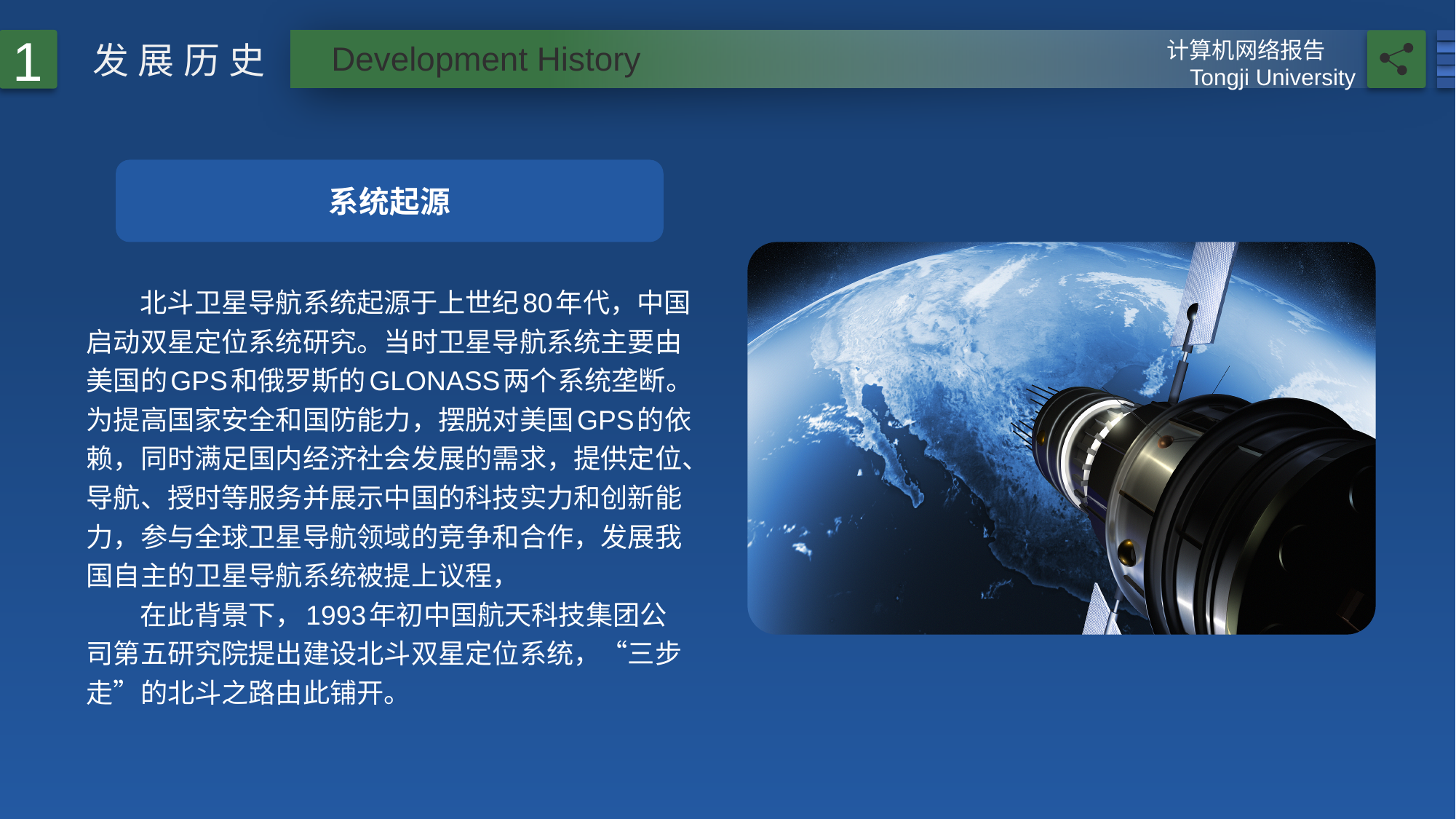

1

计算机网络报告
Tongji University

发展历史
Development History

系统起源

北斗卫星导航系统起源于上世纪80年代，中国启动双星定位系统研究。当时卫星导航系统主要由美国的GPS和俄罗斯的GLONASS两个系统垄断。为提高国家安全和国防能力，摆脱对美国GPS的依赖，同时满足国内经济社会发展的需求，提供定位、导航、授时等服务并展示中国的科技实力和创新能力，参与全球卫星导航领域的竞争和合作，发展我国自主的卫星导航系统被提上议程，
在此背景下，1993年初中国航天科技集团公司第五研究院提出建设北斗双星定位系统，“三步走”的北斗之路由此铺开。